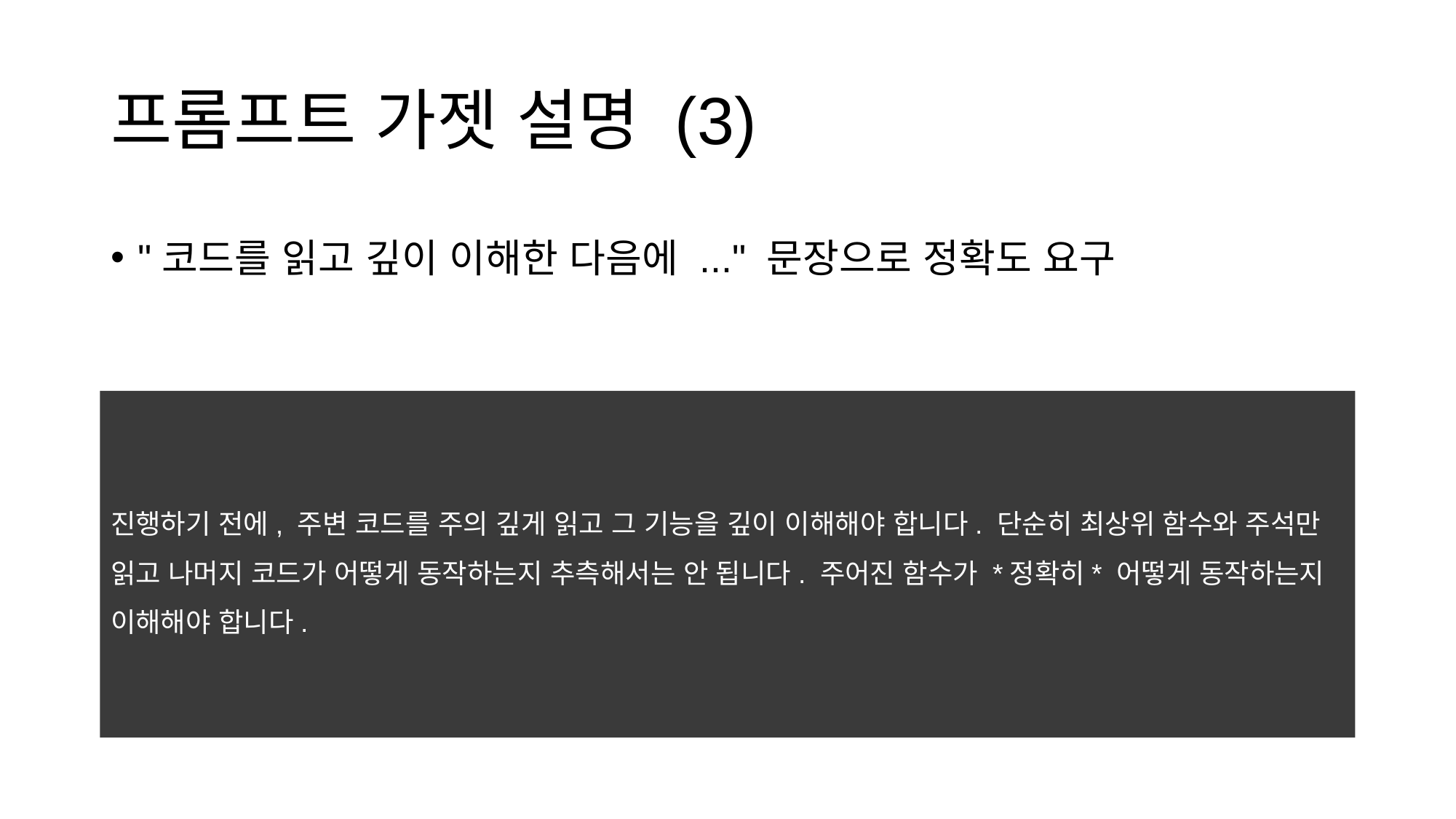

# 프롬프트 가젯 설명 (3)
"코드를 읽고 깊이 이해한 다음에 ..." 문장으로 정확도 요구
진행하기 전에, 주변 코드를 주의 깊게 읽고 그 기능을 깊이 이해해야 합니다. 단순히 최상위 함수와 주석만 읽고 나머지 코드가 어떻게 동작하는지 추측해서는 안 됩니다. 주어진 함수가 *정확히* 어떻게 동작하는지 이해해야 합니다.